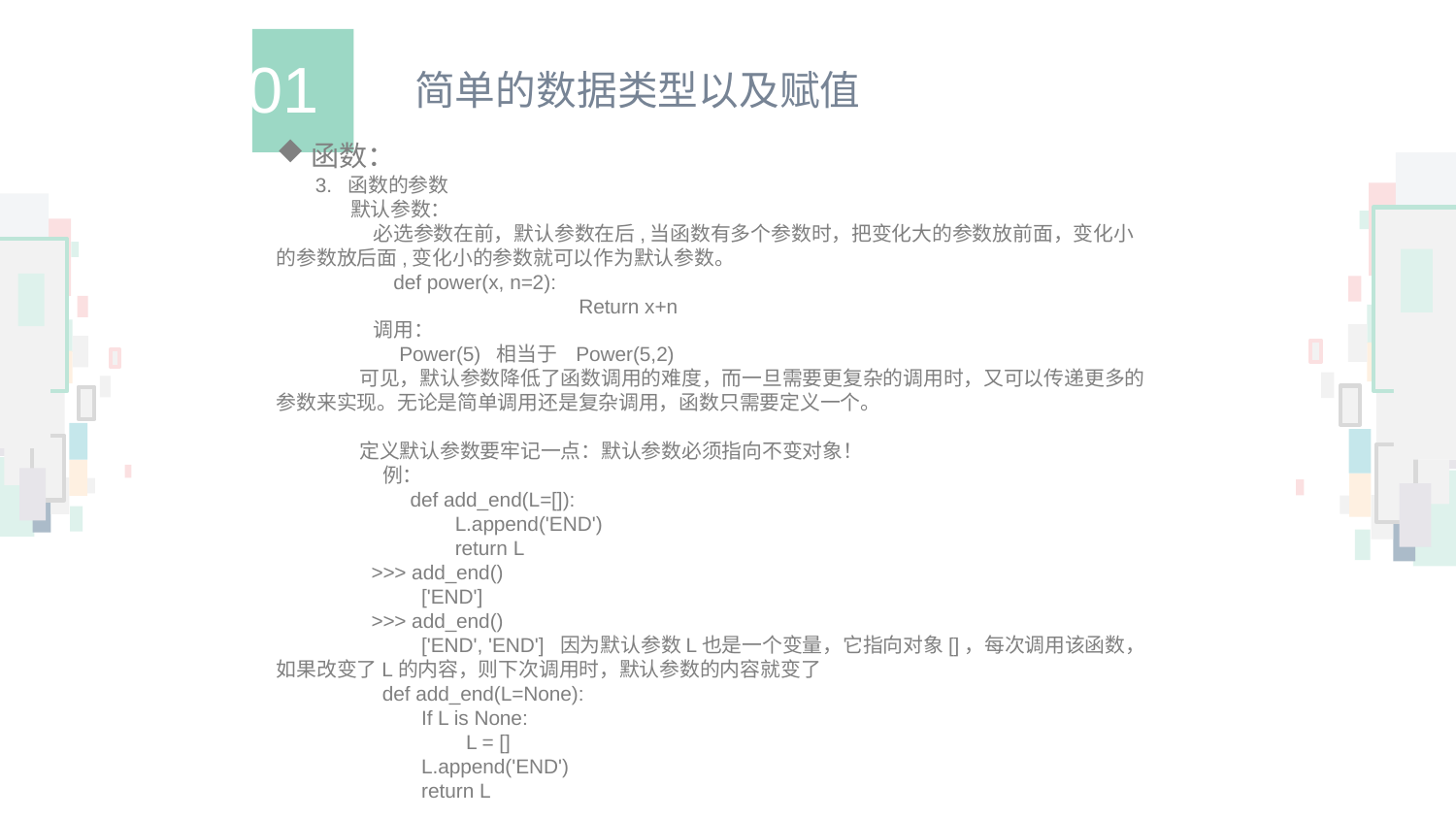

01
简单的数据类型以及赋值
函数：
       3.  函数的参数
               默认参数：
                    必选参数在前，默认参数在后,当函数有多个参数时，把变化大的参数放前面，变化小的参数放后面,变化小的参数就可以作为默认参数。
                     def power(x, n=2):
		  Return x+n
                    调用：
                      Power(5)  相当于   Power(5,2)
                 可见，默认参数降低了函数调用的难度，而一旦需要更复杂的调用时，又可以传递更多的参数来实现。无论是简单调用还是复杂调用，函数只需要定义一个。

                 定义默认参数要牢记一点：默认参数必须指向不变对象！
                      例：
                        def add_end(L=[]):
                                L.append('END')
                                return L
                 >>> add_end()
                          ['END']
                 >>> add_end()
                          ['END', 'END']  因为默认参数L也是一个变量，它指向对象[]，每次调用该函数，如果改变了L的内容，则下次调用时，默认参数的内容就变了
                   def add_end(L=None):
                          If L is None:
                                  L = []
                          L.append('END')
                          return L